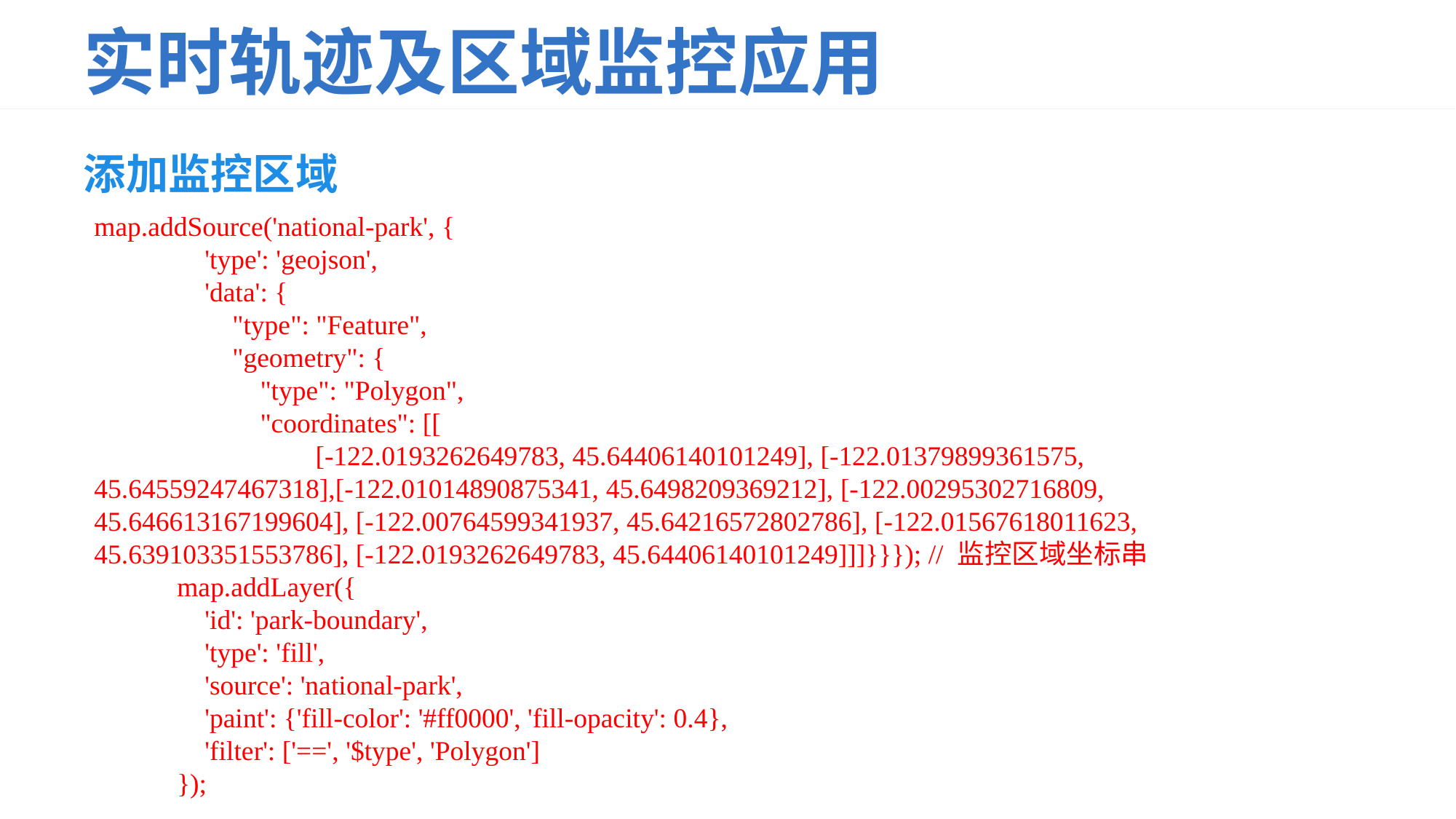

# 实时轨迹及区域监控应用
添加监控区域

map.addSource('national-park', {
                'type': 'geojson',
                'data': {
                    "type": "Feature",
                    "geometry": {
                        "type": "Polygon",
                        "coordinates": [[
                                [-122.0193262649783, 45.64406140101249], [-122.01379899361575, 45.64559247467318],[-122.01014890875341, 45.6498209369212], [-122.00295302716809, 45.646613167199604], [-122.00764599341937, 45.64216572802786], [-122.01567618011623, 45.639103351553786], [-122.0193262649783, 45.64406140101249]]]}}}); // 监控区域坐标串
            map.addLayer({
                'id': 'park-boundary',
                'type': 'fill',
                'source': 'national-park',
                'paint': {'fill-color': '#ff0000', 'fill-opacity': 0.4},
                'filter': ['==', '$type', 'Polygon']
            });